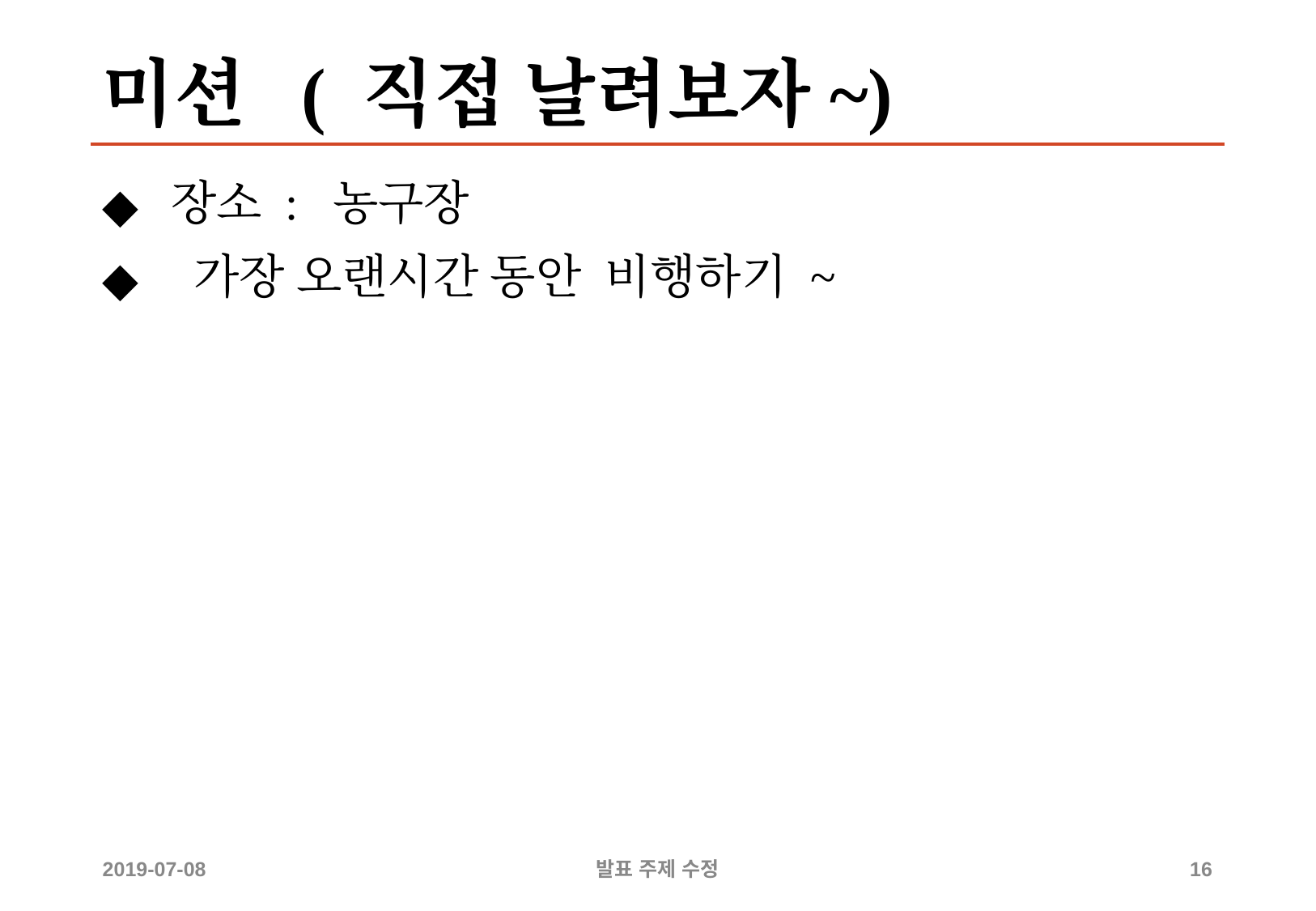

# 미션  ( 직접 날려보자~)
장소 :  농구장
 가장 오랜시간 동안  비행하기 ~
2019-07-08
발표 주제 수정
16